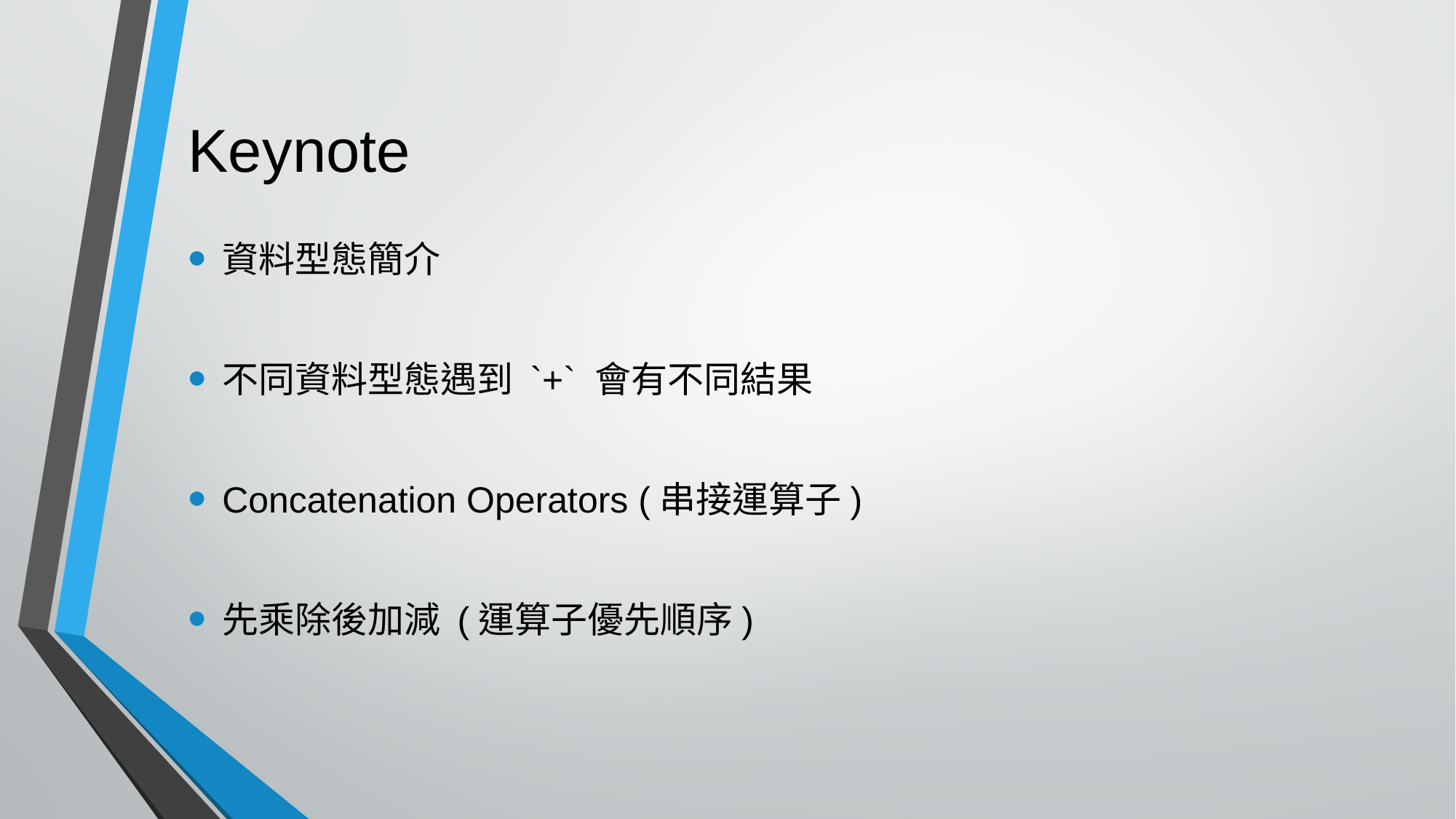

# Keynote
資料型態簡介

不同資料型態遇到 `+` 會有不同結果

Concatenation Operators (串接運算子)

先乘除後加減 (運算子優先順序)